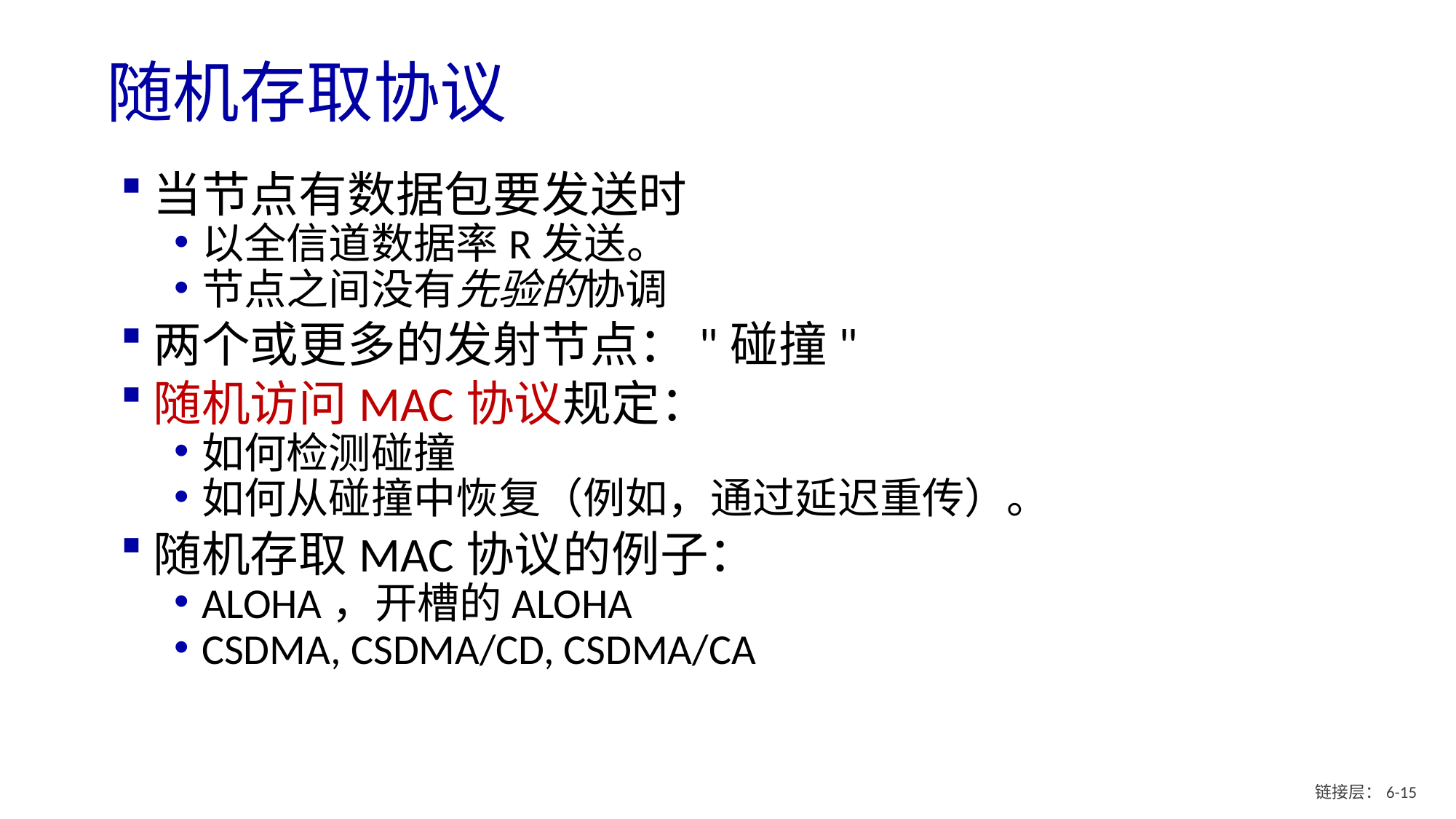

# 随机存取协议
当节点有数据包要发送时
以全信道数据率R发送。
节点之间没有先验的协调
两个或更多的发射节点："碰撞"
随机访问MAC协议规定：
如何检测碰撞
如何从碰撞中恢复（例如，通过延迟重传）。
随机存取MAC协议的例子：
ALOHA，开槽的ALOHA
CSDMA, CSDMA/CD, CSDMA/CA
链接层：6-15